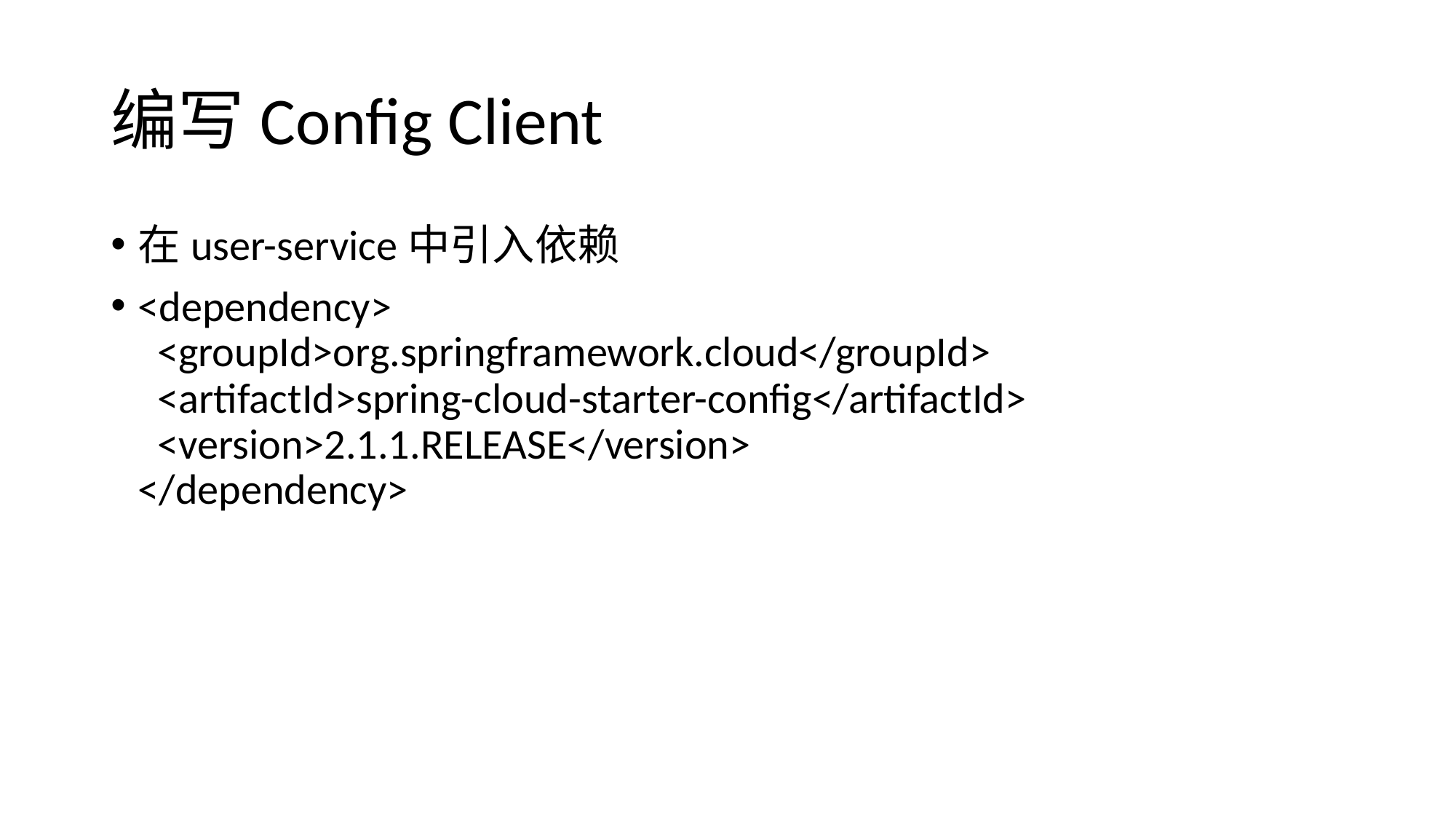

# 编写Config Client
在user-service中引入依赖
<dependency>
  <groupId>org.springframework.cloud</groupId>
  <artifactId>spring-cloud-starter-config</artifactId>
  <version>2.1.1.RELEASE</version>
</dependency>